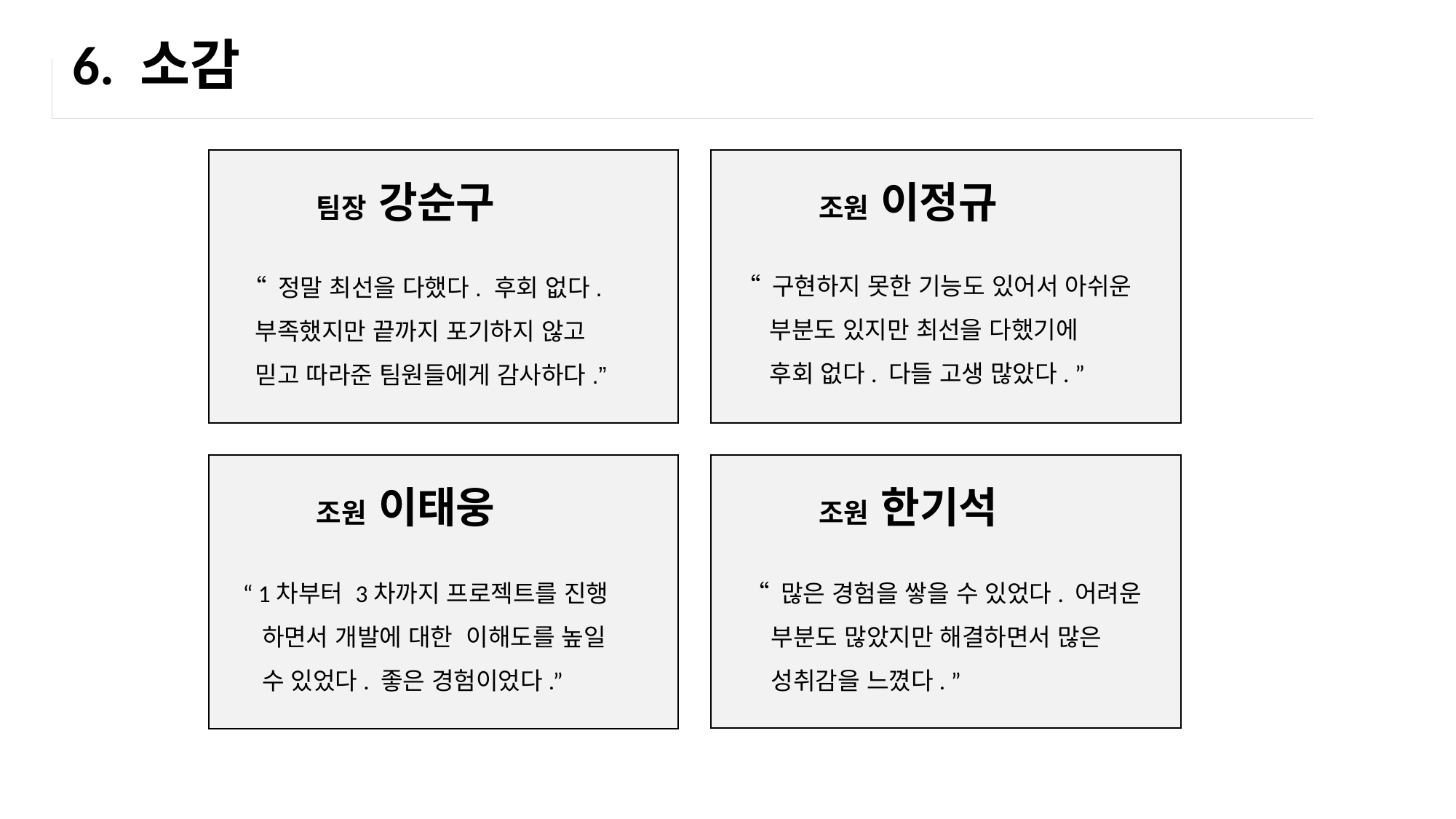

6. 소감

팀장 강순구
“ 정말 최선을 다했다. 후회 없다.
 부족했지만 끝까지 포기하지 않고
 믿고 따라준 팀원들에게 감사하다.”

조원 이정규
“ 구현하지 못한 기능도 있어서 아쉬운
    부분도 있지만 최선을 다했기에
    후회 없다. 다들 고생 많았다. ”

조원 이태웅
“ 1차부터 3차까지 프로젝트를 진행
  하면서 개발에 대한  이해도를 높일
  수 있었다. 좋은 경험이었다.”

조원 한기석
“ 많은 경험을 쌓을 수 있었다. 어려운
   부분도 많았지만 해결하면서 많은
   성취감을 느꼈다. ”